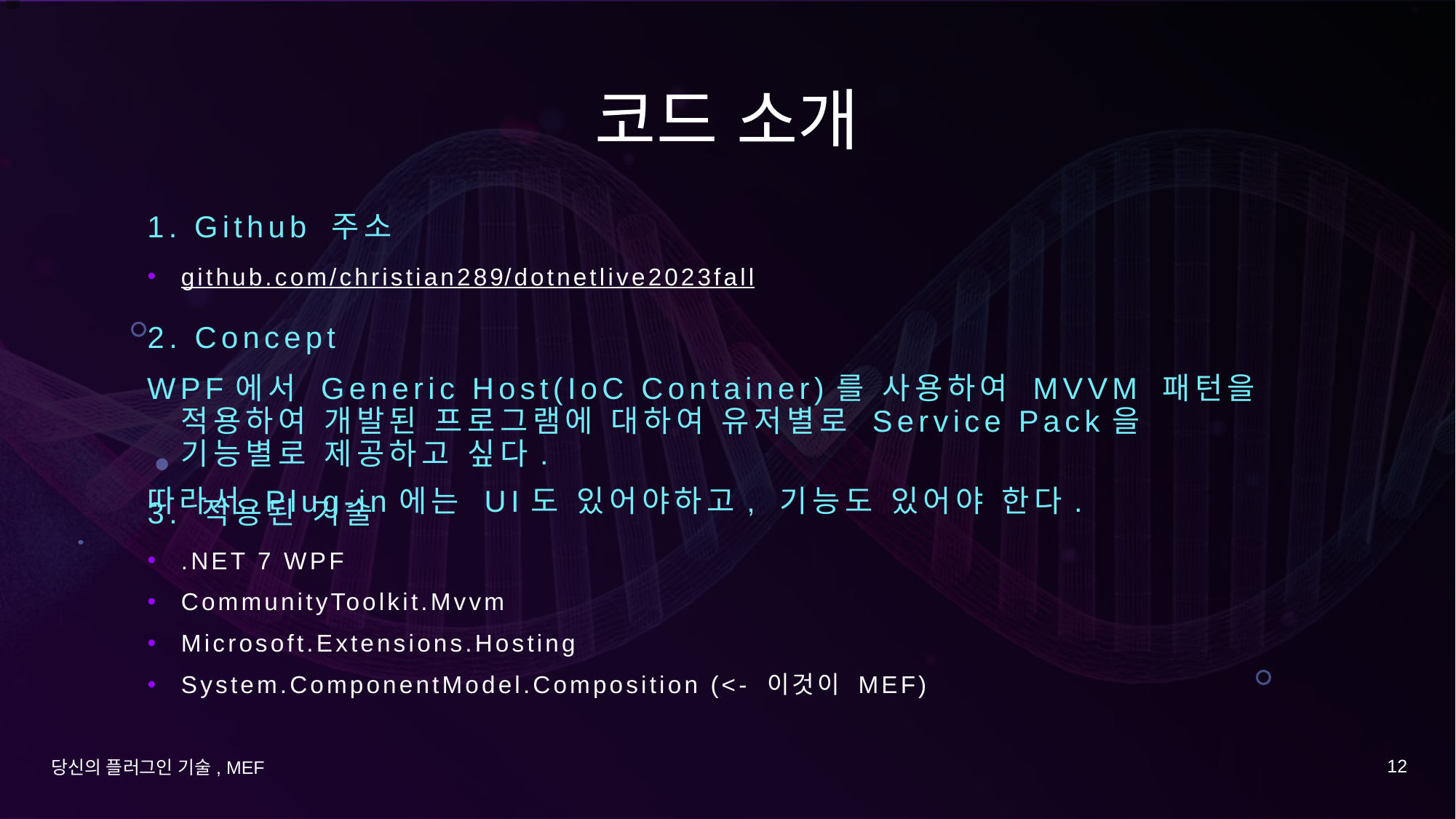

# 코드 소개
1. Github 주소
github.com/christian289/dotnetlive2023fall
2. Concept
WPF에서 Generic Host(IoC Container)를 사용하여 MVVM 패턴을 적용하여 개발된 프로그램에 대하여 유저별로 Service Pack을 기능별로 제공하고 싶다.
따라서 Plug-in에는 UI도 있어야하고, 기능도 있어야 한다.
3. 적용된 기술
.NET 7 WPF
CommunityToolkit.Mvvm
Microsoft.Extensions.Hosting
System.ComponentModel.Composition (<- 이것이 MEF)
12
당신의 플러그인 기술, MEF